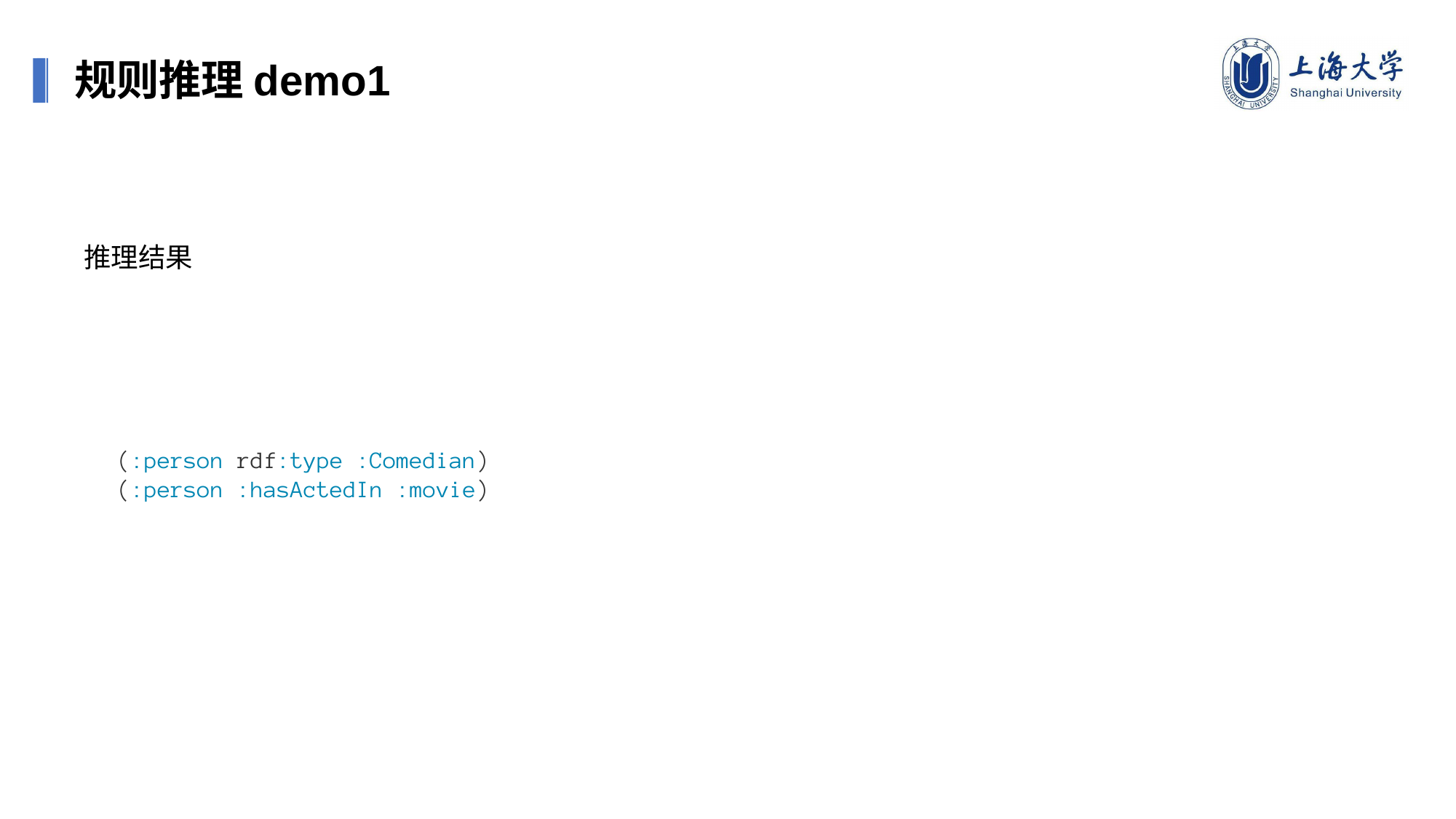

规则推理demo1

推理结果
(:person rdf:type :Comedian)
(:person :hasActedIn :movie)